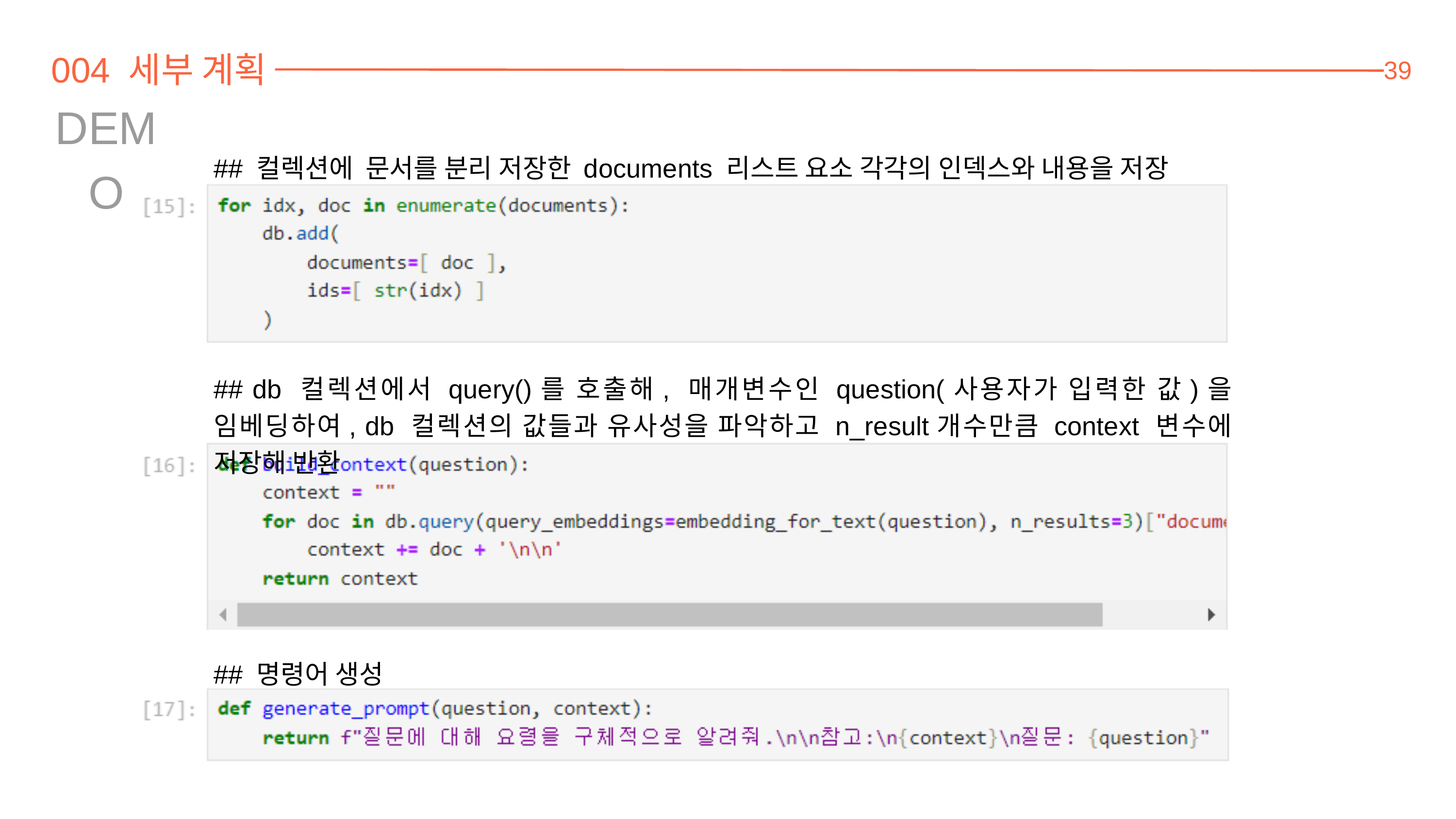

004 세부 계획
39

DEMO
## 컬렉션에  문서를 분리 저장한 documents 리스트 요소 각각의 인덱스와 내용을 저장

## db 컬렉션에서 query()를 호출해, 매개변수인 question(사용자가 입력한 값)을 임베딩하여, db 컬렉션의 값들과 유사성을 파악하고 n_result개수만큼 context 변수에 저장해 반환

## 명령어 생성